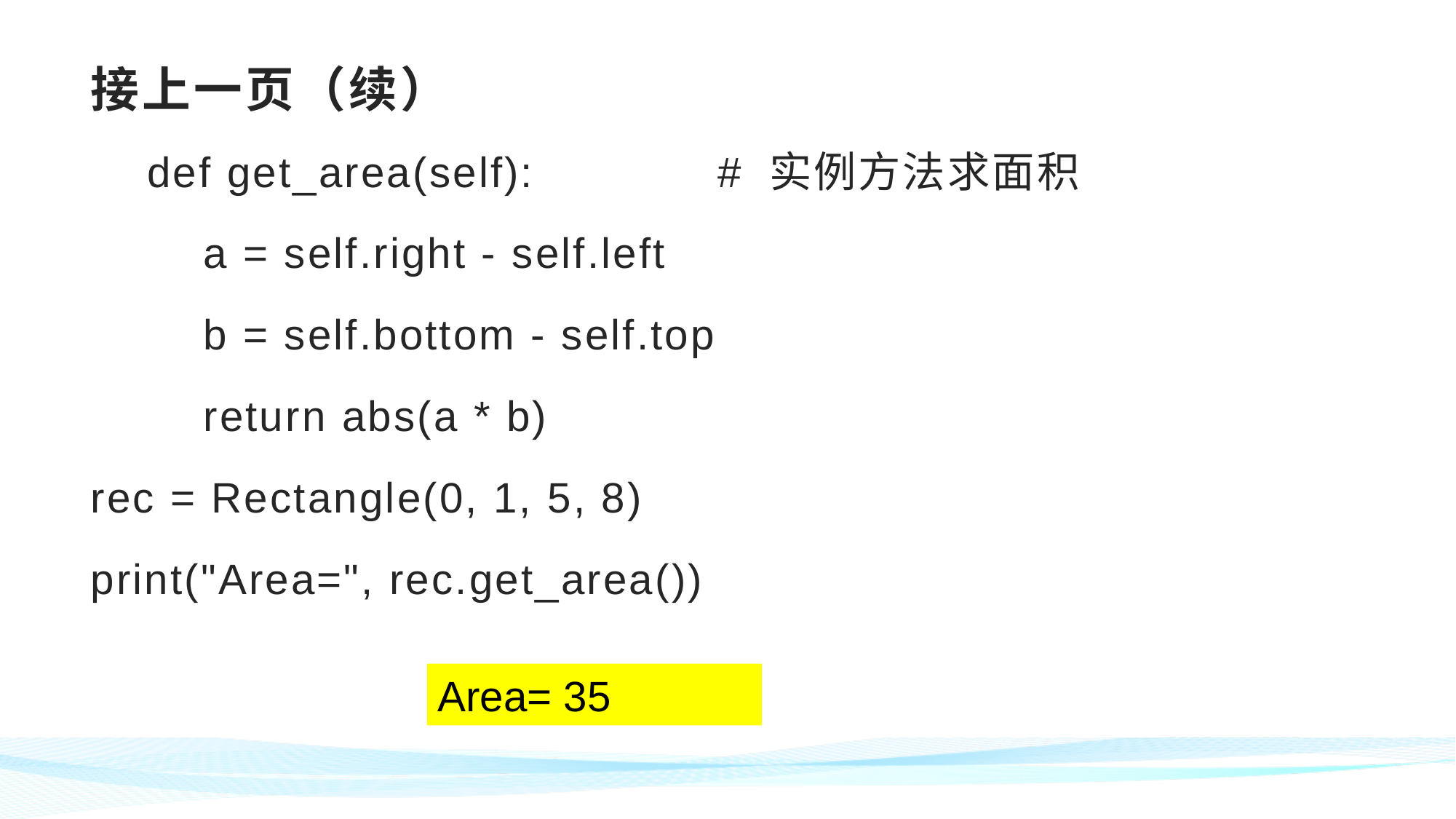

# 接上一页（续）
    def get_area(self):             # 实例方法求面积
        a = self.right - self.left
        b = self.bottom - self.top
        return abs(a * b)
rec = Rectangle(0, 1, 5, 8)
print("Area=", rec.get_area())
Area= 35